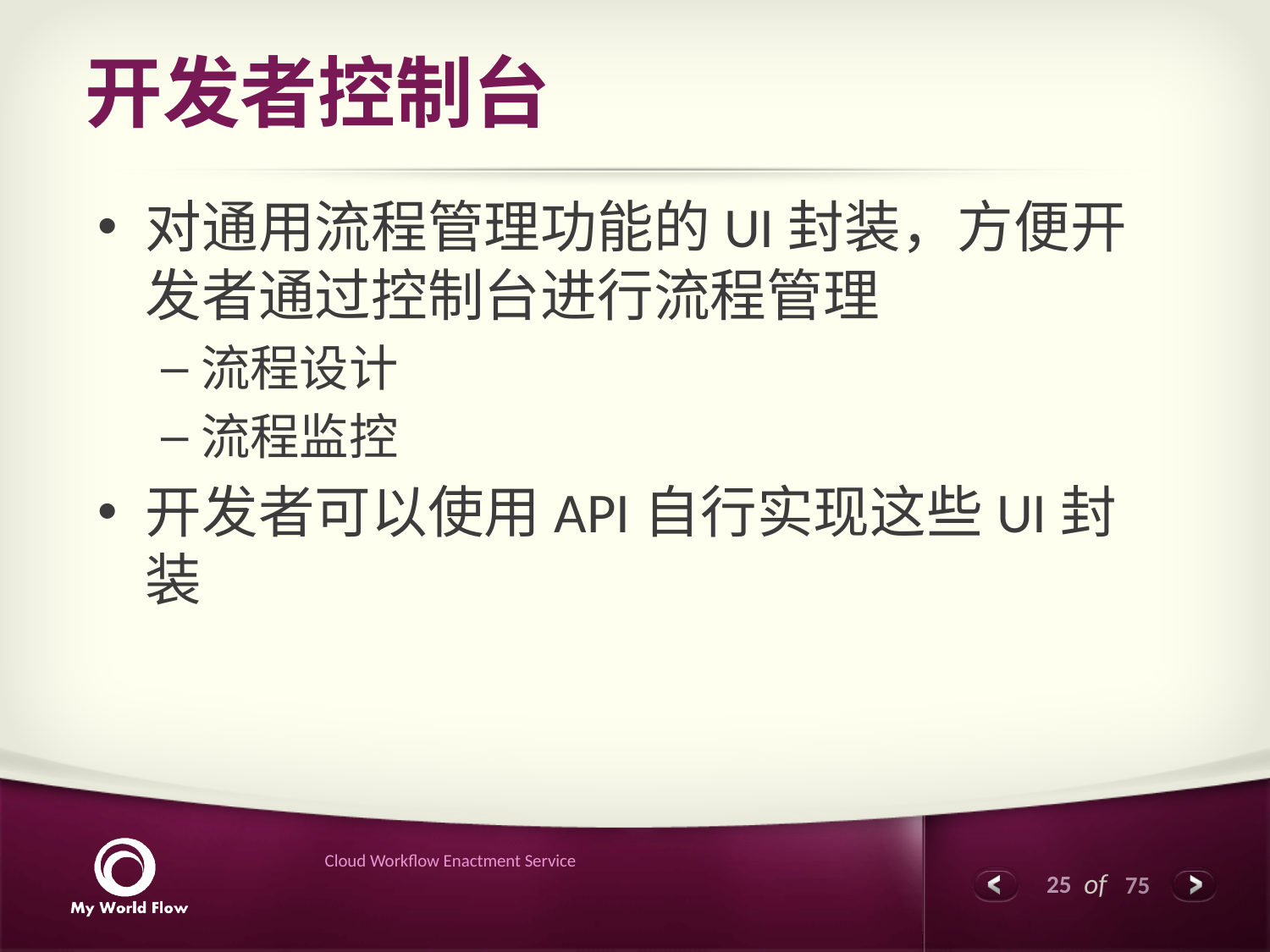

# 开发者控制台
对通用流程管理功能的UI封装，方便开发者通过控制台进行流程管理
流程设计
流程监控
开发者可以使用API自行实现这些UI封装